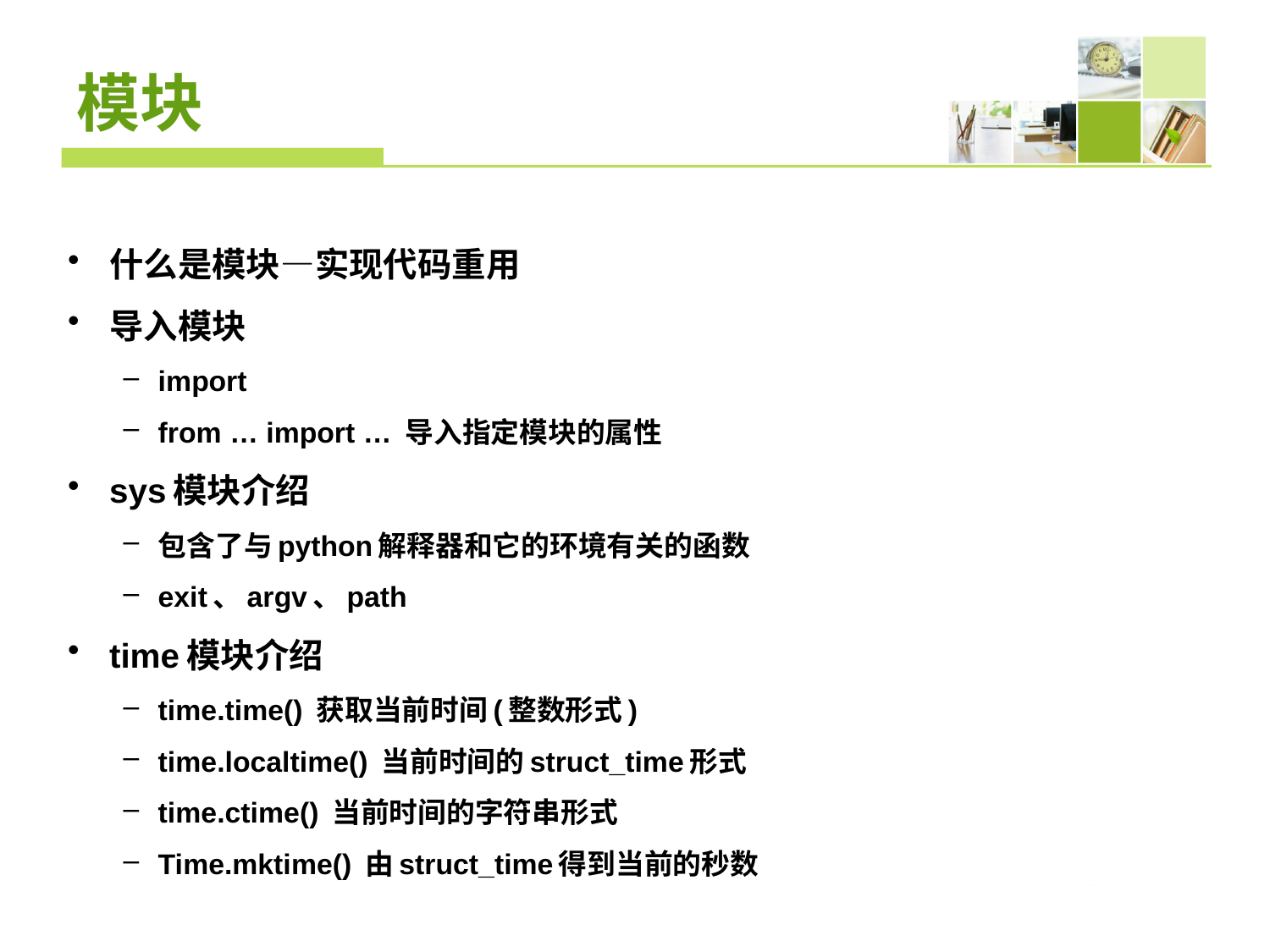

# 模块
什么是模块—实现代码重用
导入模块
import
from … import … 导入指定模块的属性
sys模块介绍
包含了与python解释器和它的环境有关的函数
exit、argv、path
time模块介绍
time.time() 获取当前时间(整数形式)
time.localtime() 当前时间的struct_time形式
time.ctime() 当前时间的字符串形式
Time.mktime() 由struct_time得到当前的秒数